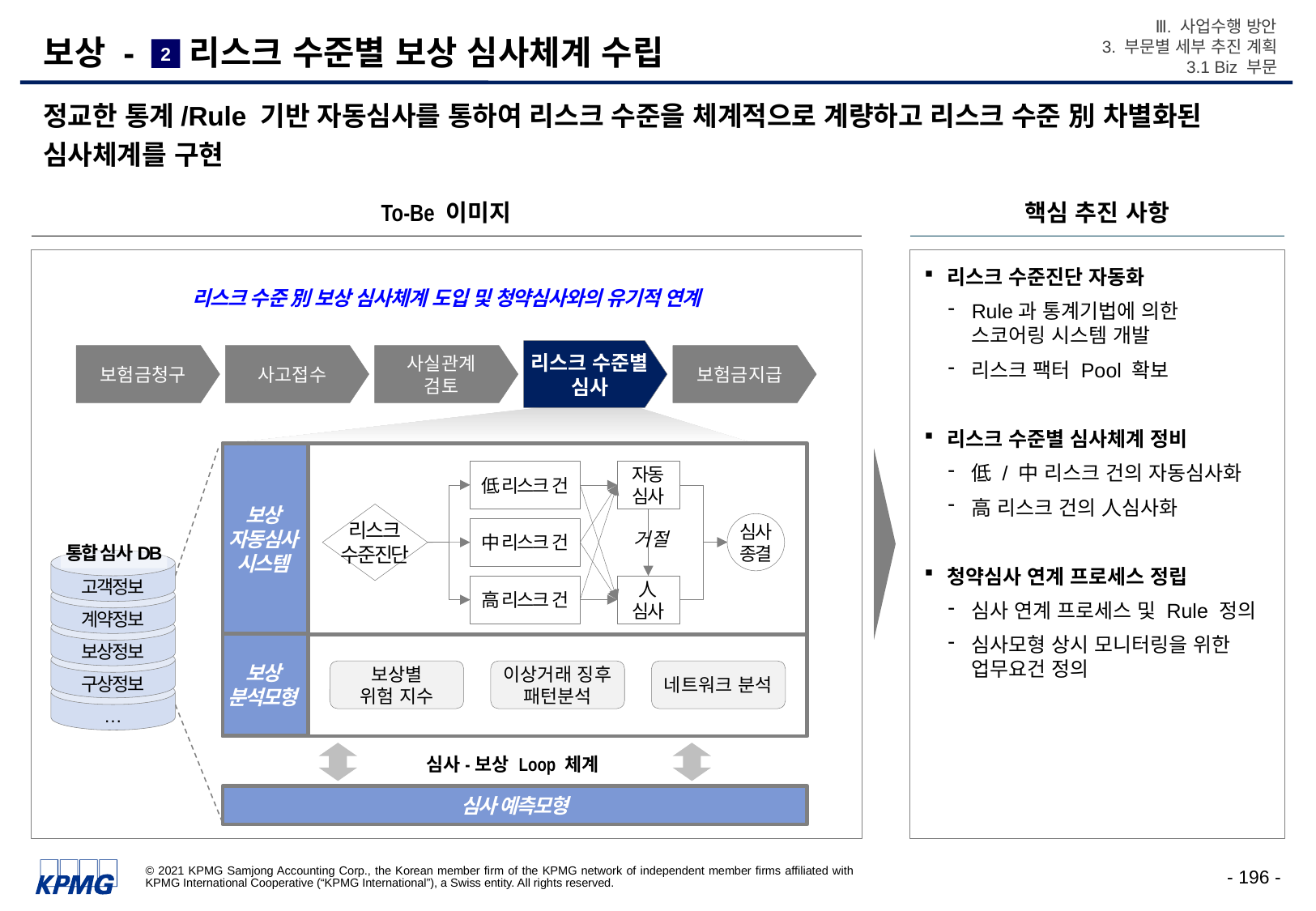

Ⅲ. 사업수행 방안
3. 부문별 세부 추진 계획
3.1 Biz 부문
# 보상 -     리스크 수준별 보상 심사체계 수립
2
정교한 통계/Rule 기반 자동심사를 통하여 리스크 수준을 체계적으로 계량하고 리스크 수준 別 차별화된 심사체계를 구현
To-Be 이미지
핵심 추진 사항

리스크 수준진단 자동화
Rule과 통계기법에 의한
스코어링 시스템 개발
리스크 팩터 Pool 확보

리스크 수준별 심사체계 정비
低 / 中 리스크 건의 자동심사화
高 리스크 건의 人심사화

청약심사 연계 프로세스 정립
심사 연계 프로세스 및 Rule 정의
심사모형 상시 모니터링을 위한 업무요건 정의
리스크 수준 別 보상 심사체계 도입 및 청약심사와의 유기적 연계
리스크 수준별 심사
보험금청구
사고접수
사실관계
검토
보험금지급

보상 자동심사 시스템
低 리스크 건
자동
심사

리스크
수준진단
심사
종결
中 리스크 건
거절
高 리스크 건
人
심사

통합 심사DB
고객정보
계약정보
보상정보
보상 분석모형

구상정보
보상별
위험 지수
이상거래 징후 패턴분석
네트워크 분석
…

심사-보상 Loop 체계
심사 예측모형